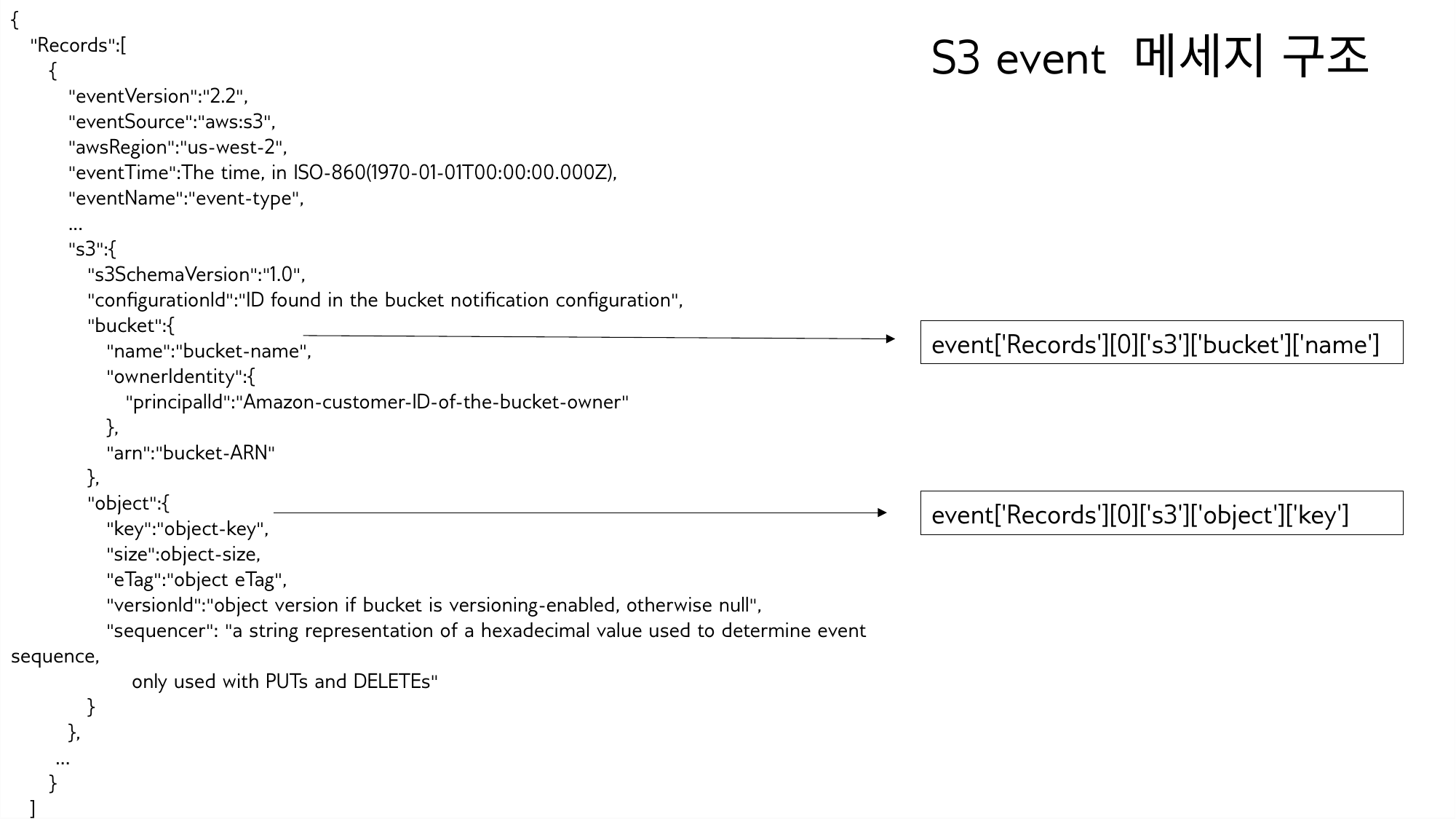

{
   "Records":[
      {
         "eventVersion":"2.2",
         "eventSource":"aws:s3",
         "awsRegion":"us-west-2",
         "eventTime":The time, in ISO-860(1970-01-01T00:00:00.000Z),
         "eventName":"event-type",
         ...
         "s3":{
            "s3SchemaVersion":"1.0",
            "configurationId":"ID found in the bucket notification configuration",
            "bucket":{
               "name":"bucket-name",
               "ownerIdentity":{
                  "principalId":"Amazon-customer-ID-of-the-bucket-owner"
               },
               "arn":"bucket-ARN"
            },
            "object":{
               "key":"object-key",
               "size":object-size,
               "eTag":"object eTag",
               "versionId":"object version if bucket is versioning-enabled, otherwise null",
               "sequencer": "a string representation of a hexadecimal value used to determine event sequence,
                   only used with PUTs and DELETEs"
            }
         },
       ...
      }
   ]
}

S3 event 메세지 구조
event['Records'][0]['s3']['bucket']['name']
event['Records'][0]['s3']['object']['key']